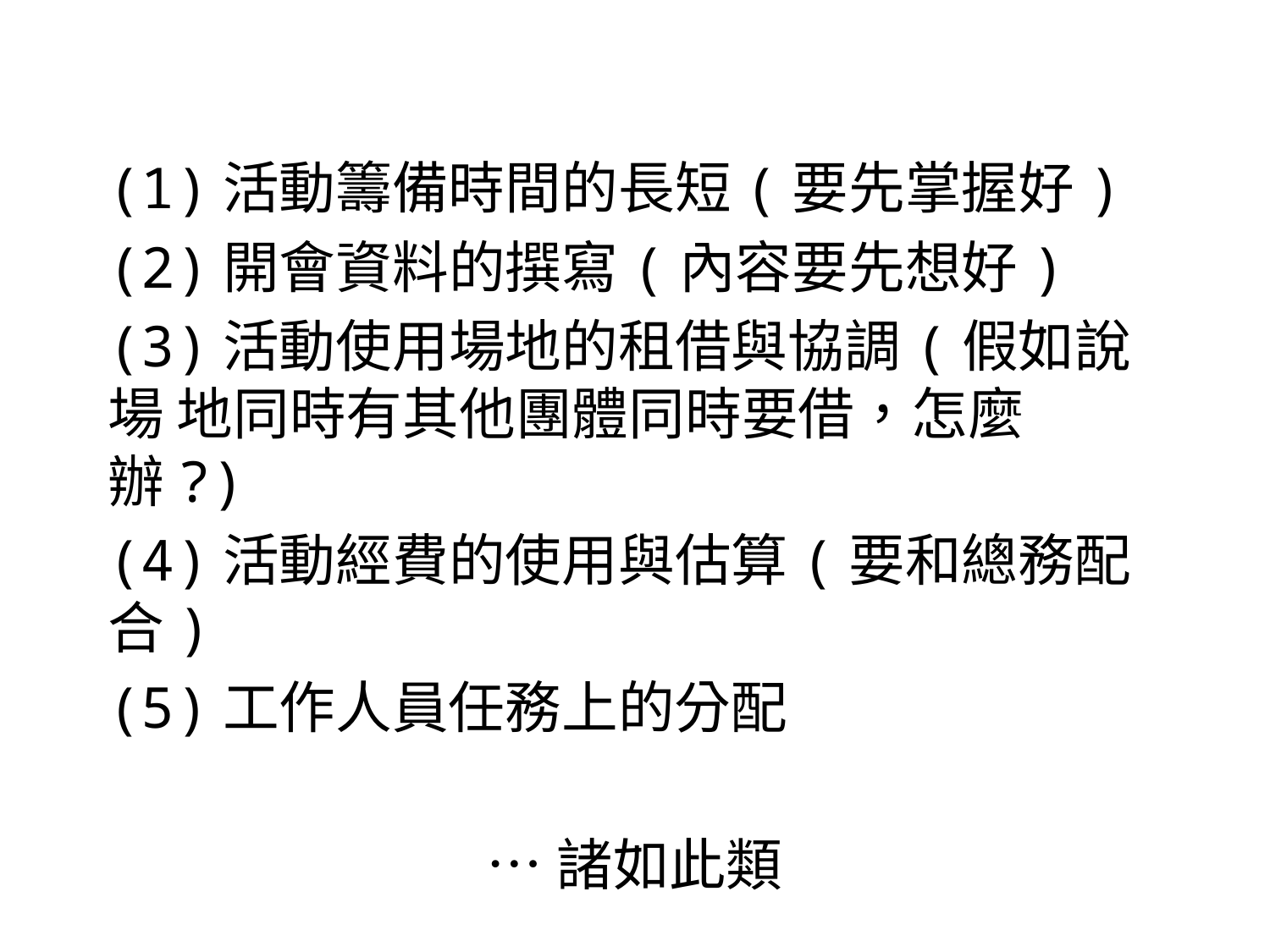

(1)活動籌備時間的長短(要先掌握好)
(2)開會資料的撰寫(內容要先想好)
(3)活動使用場地的租借與協調(假如說場 地同時有其他團體同時要借，怎麼辦?)
(4)活動經費的使用與估算(要和總務配合)
(5)工作人員任務上的分配

…諸如此類